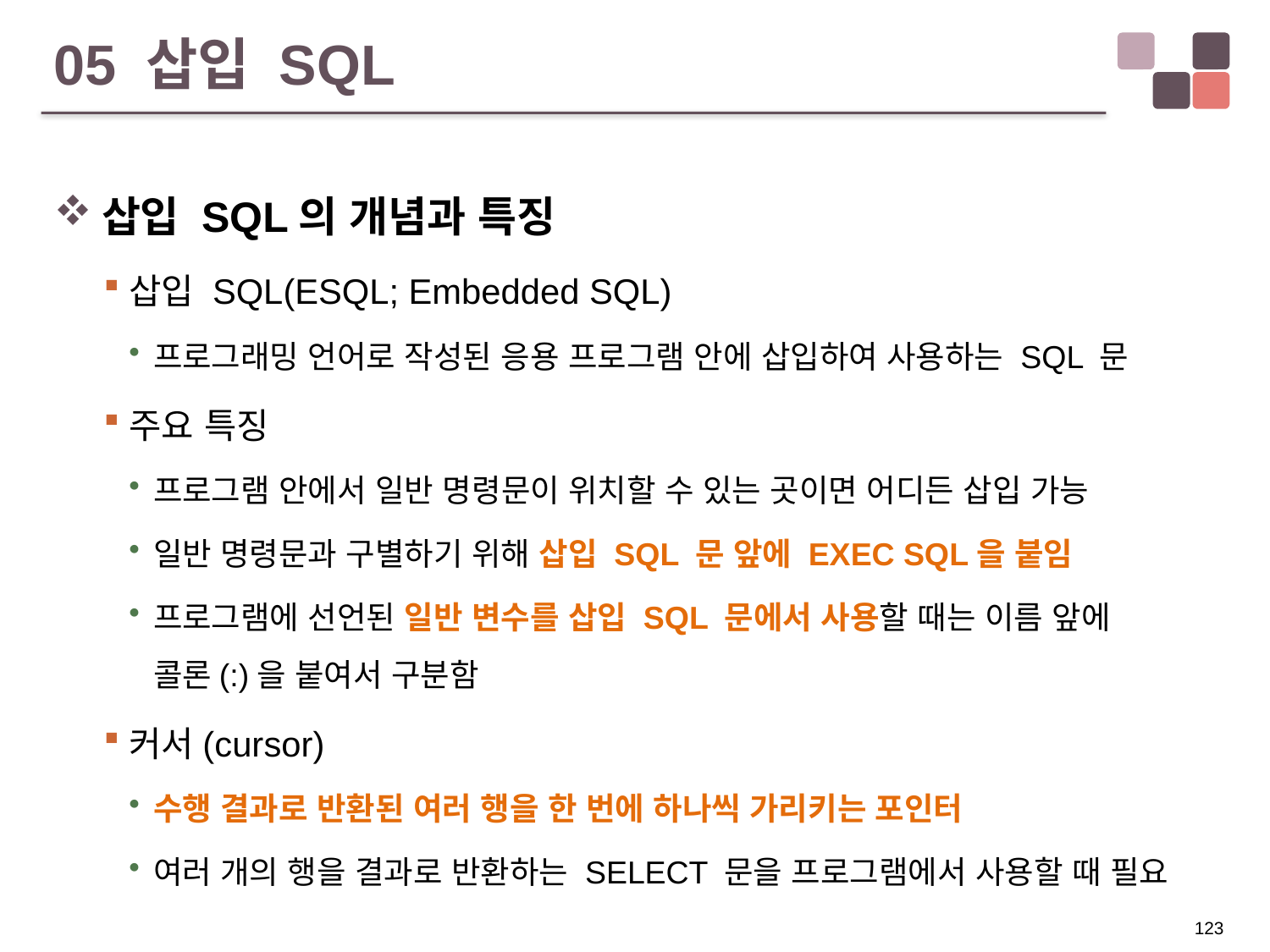

# 05 삽입 SQL
삽입 SQL의 개념과 특징
삽입 SQL(ESQL; Embedded SQL)
프로그래밍 언어로 작성된 응용 프로그램 안에 삽입하여 사용하는 SQL 문
주요 특징
프로그램 안에서 일반 명령문이 위치할 수 있는 곳이면 어디든 삽입 가능
일반 명령문과 구별하기 위해 삽입 SQL 문 앞에 EXEC SQL을 붙임
프로그램에 선언된 일반 변수를 삽입 SQL 문에서 사용할 때는 이름 앞에
콜론(:)을 붙여서 구분함
커서(cursor)
수행 결과로 반환된 여러 행을 한 번에 하나씩 가리키는 포인터
여러 개의 행을 결과로 반환하는 SELECT 문을 프로그램에서 사용할 때 필요